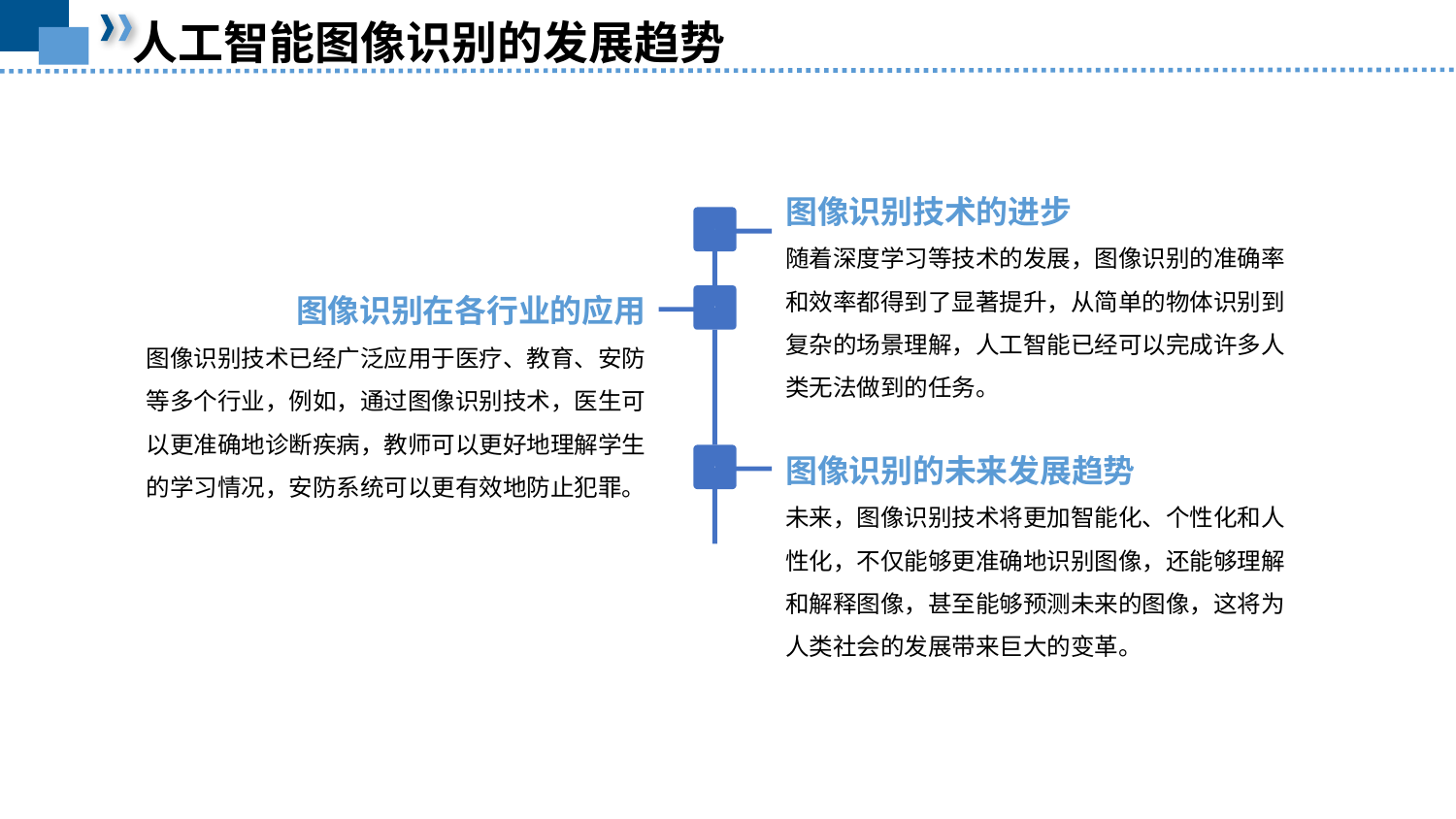

人工智能图像识别的发展趋势

图像识别技术的进步
随着深度学习等技术的发展，图像识别的准确率和效率都得到了显著提升，从简单的物体识别到复杂的场景理解，人工智能已经可以完成许多人类无法做到的任务。
1

图像识别在各行业的应用
图像识别技术已经广泛应用于医疗、教育、安防等多个行业，例如，通过图像识别技术，医生可以更准确地诊断疾病，教师可以更好地理解学生的学习情况，安防系统可以更有效地防止犯罪。
2

图像识别的未来发展趋势
未来，图像识别技术将更加智能化、个性化和人性化，不仅能够更准确地识别图像，还能够理解和解释图像，甚至能够预测未来的图像，这将为人类社会的发展带来巨大的变革。
3